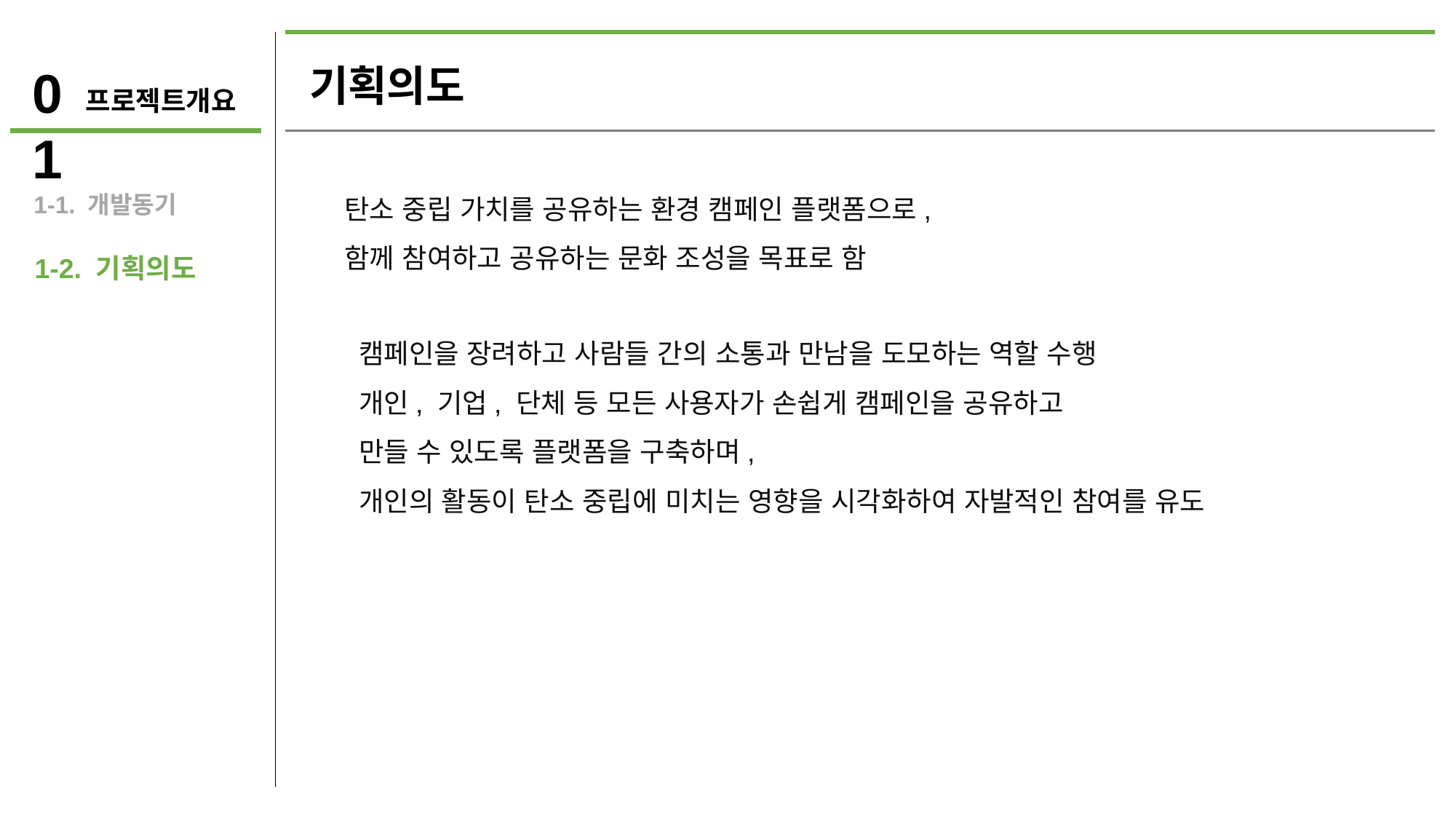

01
기획의도
프로젝트개요
 1-1. 개발동기
 1-2. 기획의도
탄소 중립 가치를 공유하는 환경 캠페인 플랫폼으로,
함께 참여하고 공유하는 문화 조성을 목표로 함
캠페인을 장려하고 사람들 간의 소통과 만남을 도모하는 역할 수행
개인, 기업, 단체 등 모든 사용자가 손쉽게 캠페인을 공유하고
만들 수 있도록 플랫폼을 구축하며,
개인의 활동이 탄소 중립에 미치는 영향을 시각화하여 자발적인 참여를 유도